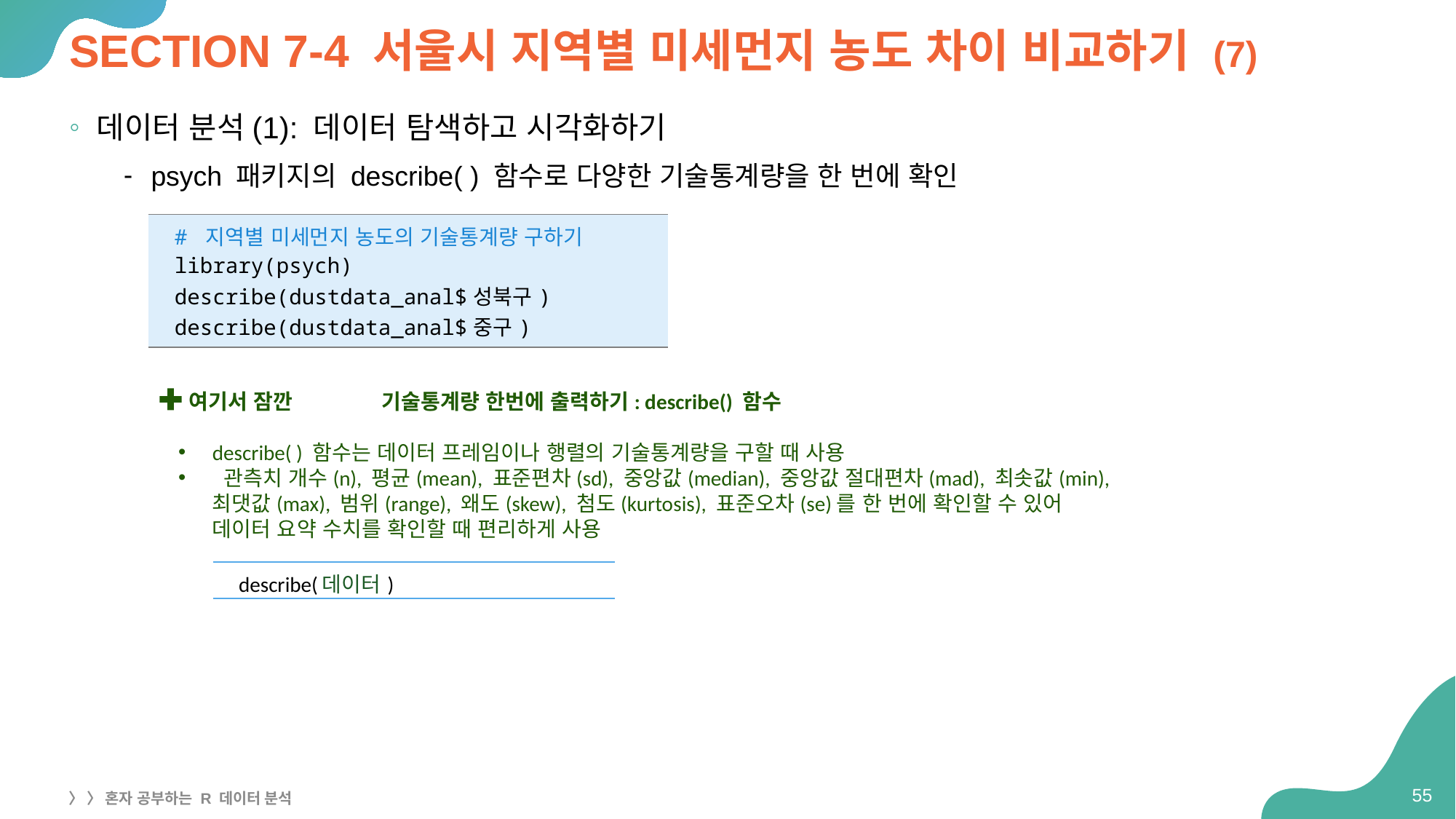

# SECTION 7-4 서울시 지역별 미세먼지 농도 차이 비교하기 (7)
데이터 분석(1): 데이터 탐색하고 시각화하기
psych 패키지의 describe( ) 함수로 다양한 기술통계량을 한 번에 확인
| # 지역별 미세먼지 농도의 기술통계량 구하기 library(psych) describe(dustdata\_anal$성북구) describe(dustdata\_anal$중구) |
| --- |
                                 기술통계량 한번에 출력하기: describe() 함수

describe( ) 함수는 데이터 프레임이나 행렬의 기술통계량을 구할 때 사용
 관측치 개수(n), 평균(mean), 표준편차(sd), 중앙값(median), 중앙값 절대편차(mad), 최솟값(min),
최댓값(max), 범위(range), 왜도(skew), 첨도(kurtosis), 표준오차(se)를 한 번에 확인할 수 있어
데이터 요약 수치를 확인할 때 편리하게 사용
여기서 잠깐

| describe(데이터) |
| --- |
55
〉 〉 혼자 공부하는 R 데이터 분석